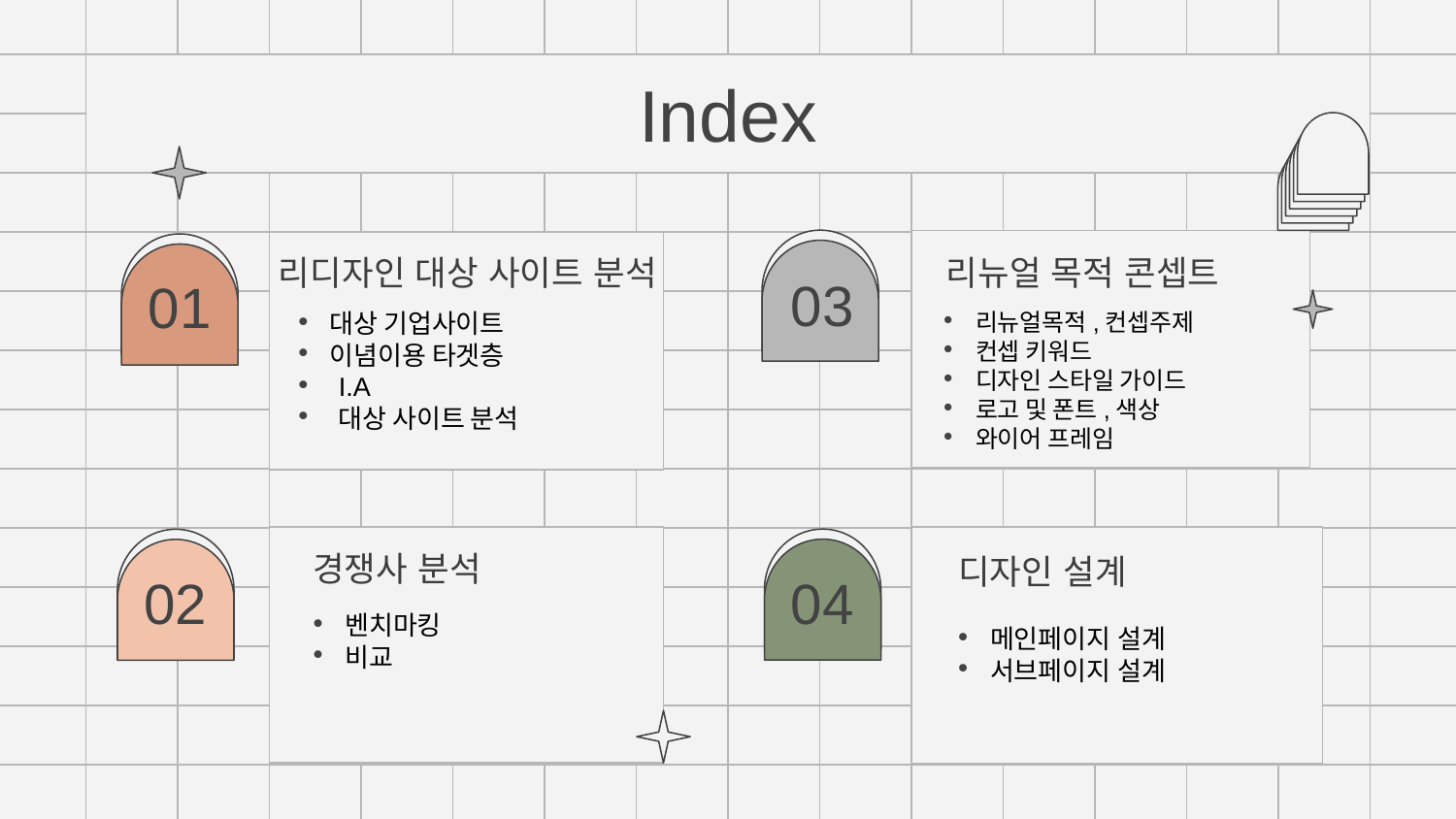

# Index

리뉴얼 목적 콘셉트
리디자인 대상 사이트 분석
03
01

대상 기업사이트
이념이용 타겟층
I.A
대상 사이트 분석
리뉴얼목적,컨셉주제
컨셉 키워드
디자인 스타일 가이드
로고 및 폰트,색상
와이어 프레임

경쟁사 분석
디자인 설계
04
02
벤치마킹
비교
메인페이지 설계
서브페이지 설계